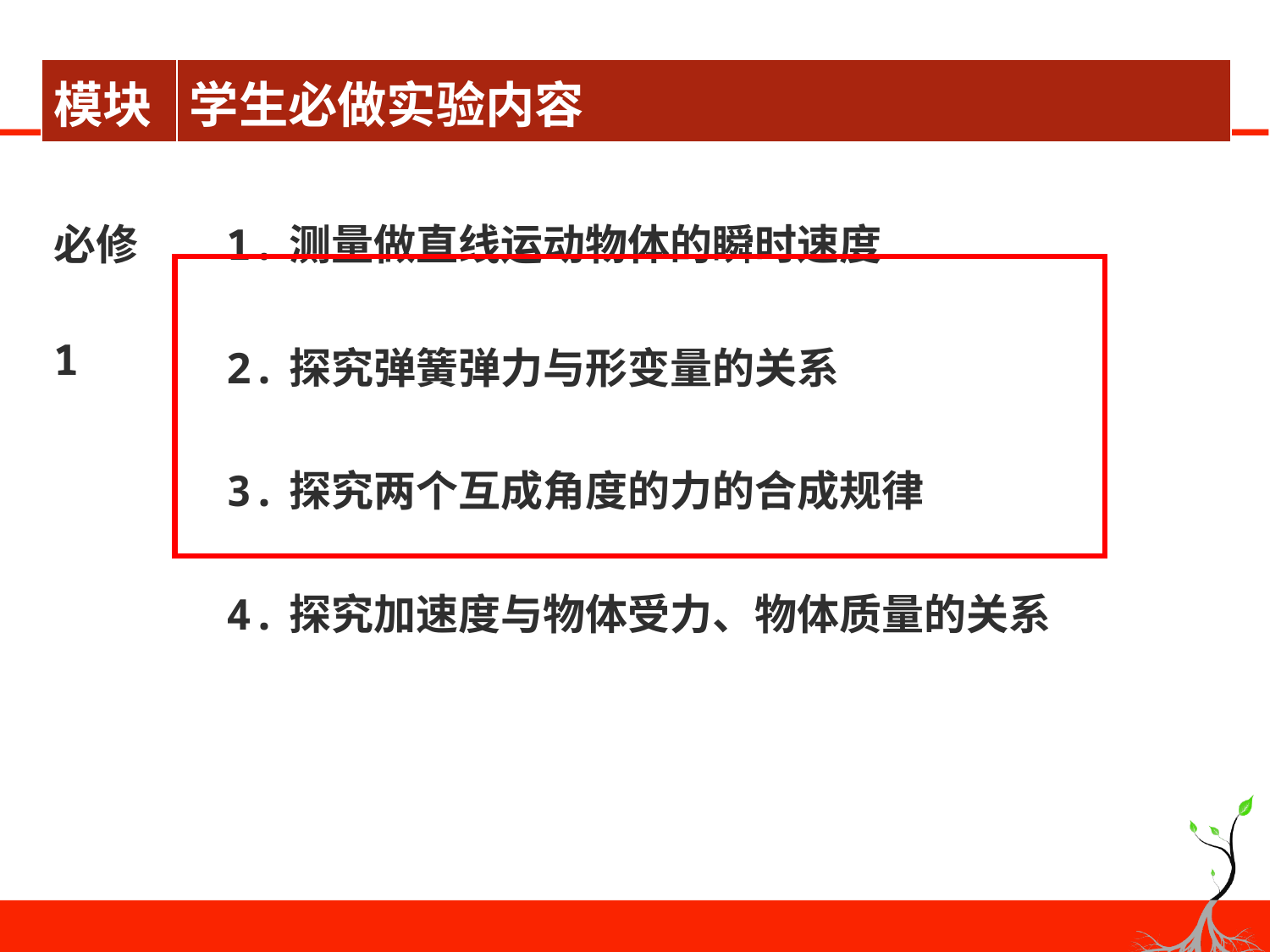

| 模块 | 学生必做实验内容 |
| --- | --- |
| 必修1 | 1.测量做直线运动物体的瞬时速度 2.探究弹簧弹力与形变量的关系 3.探究两个互成角度的力的合成规律 4.探究加速度与物体受力、物体质量的关系 |